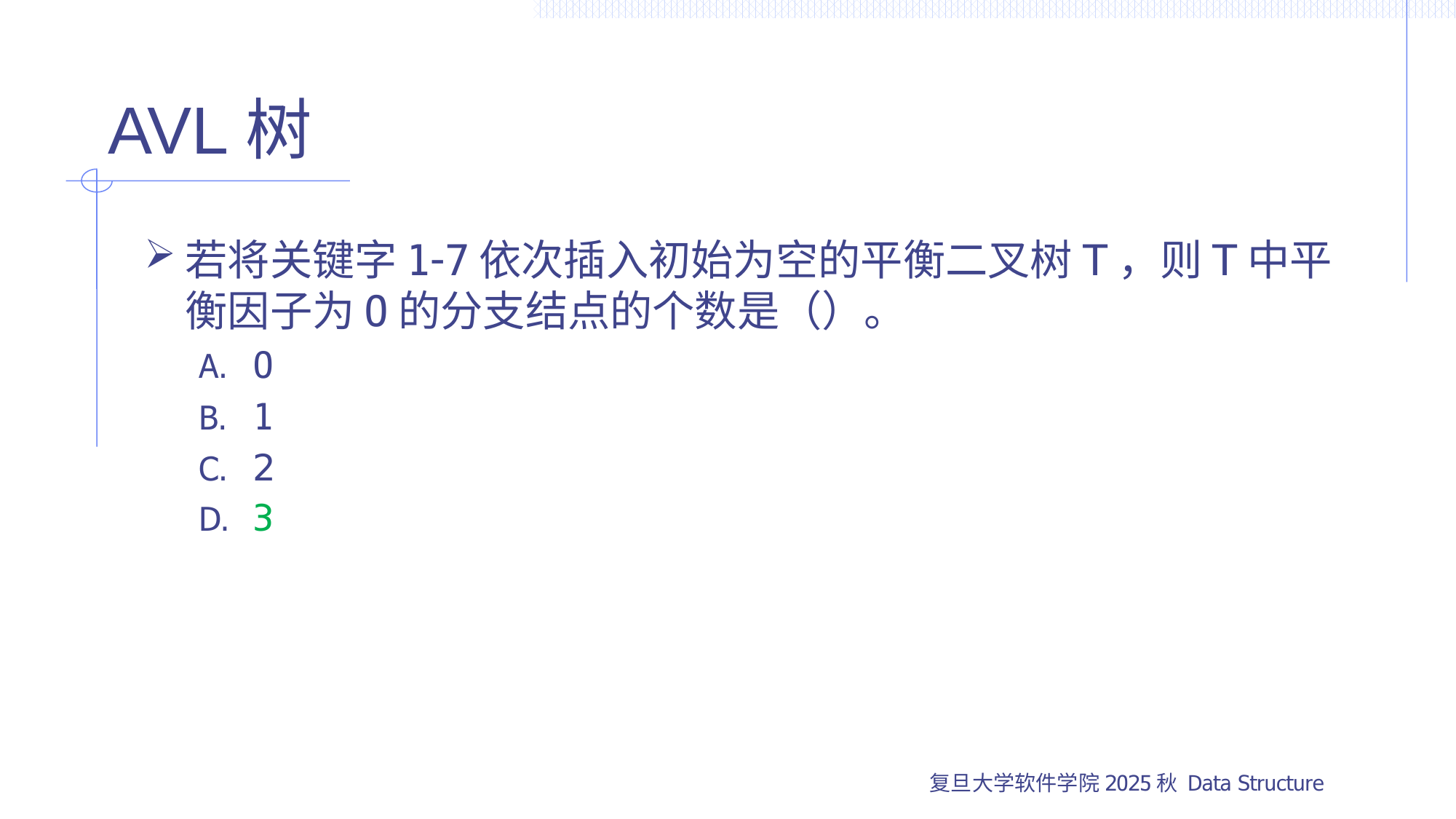

# AVL树
若将关键字1-7依次插入初始为空的平衡二叉树T，则T中平衡因子为0的分支结点的个数是（）。
0
1
2
3